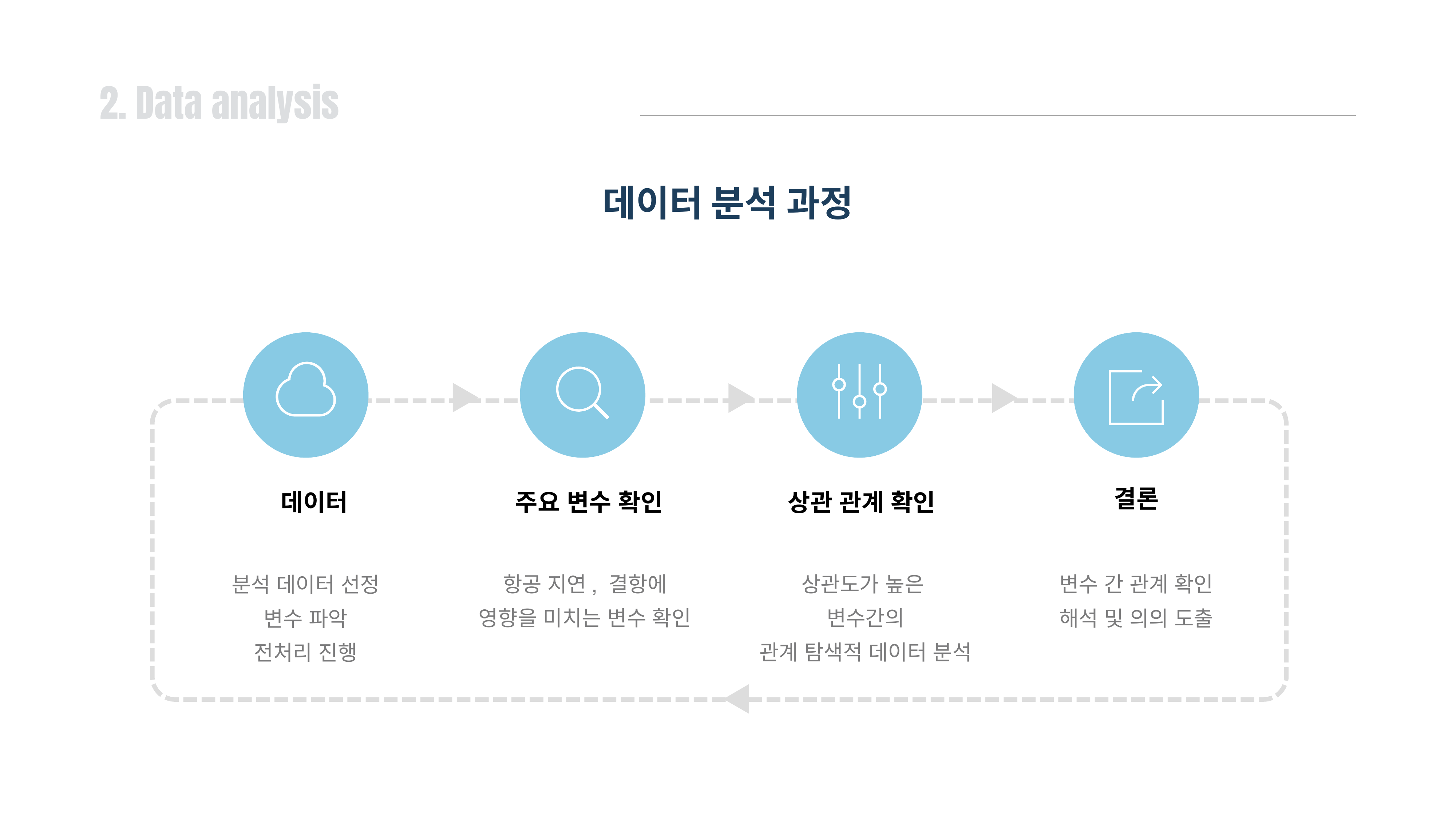

2. Data analysis

데이터 분석 과정

결론
변수 간 관계 확인
해석 및 의의 도출
주요 변수 확인
항공 지연, 결항에
영향을 미치는 변수 확인
상관 관계 확인
상관도가 높은
변수간의
관계 탐색적 데이터 분석
데이터
분석 데이터 선정
변수 파악
전처리 진행